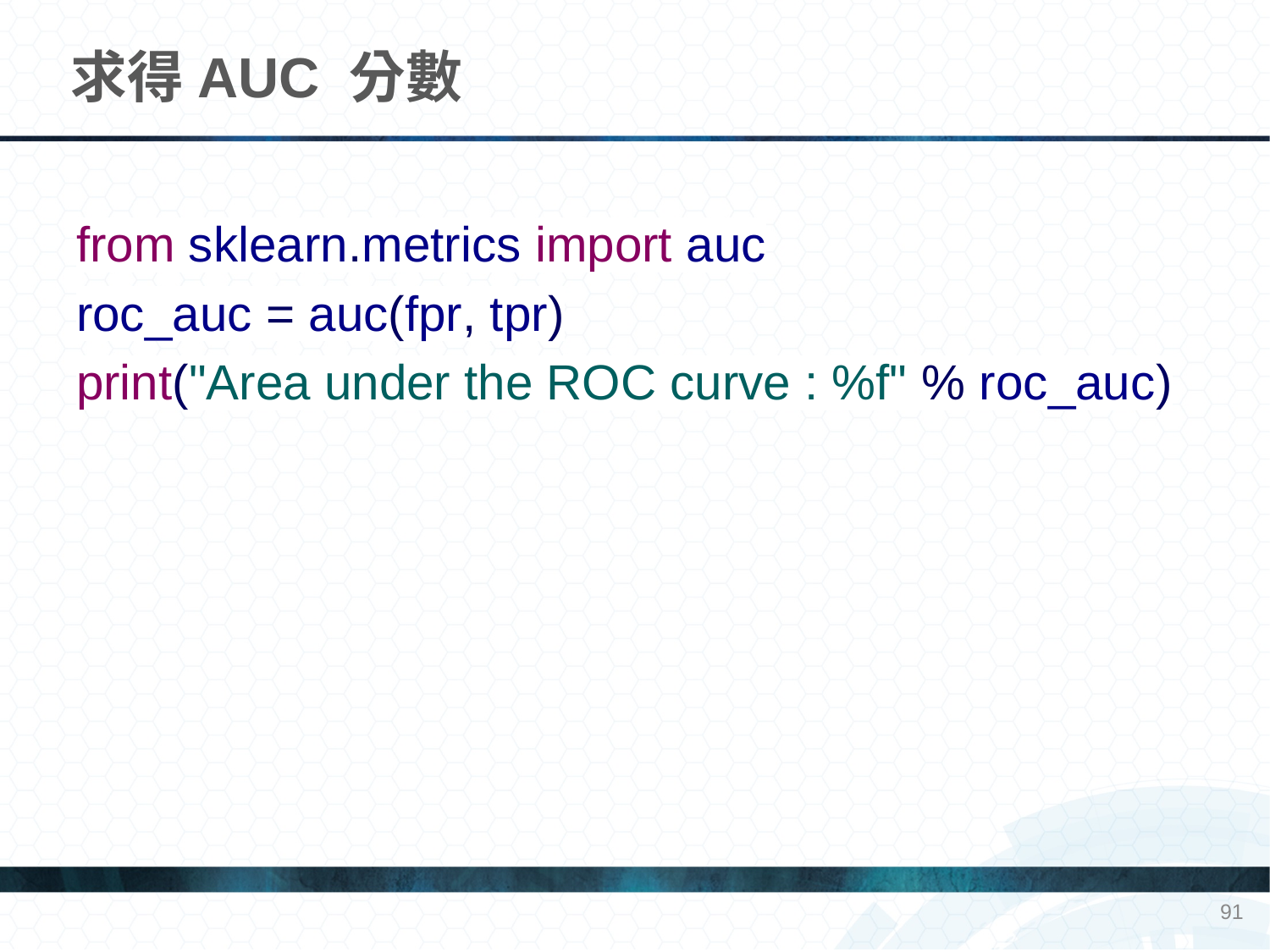

# 求得AUC 分數
from sklearn.metrics import auc
roc_auc = auc(fpr, tpr)
print("Area under the ROC curve : %f" % roc_auc)
91